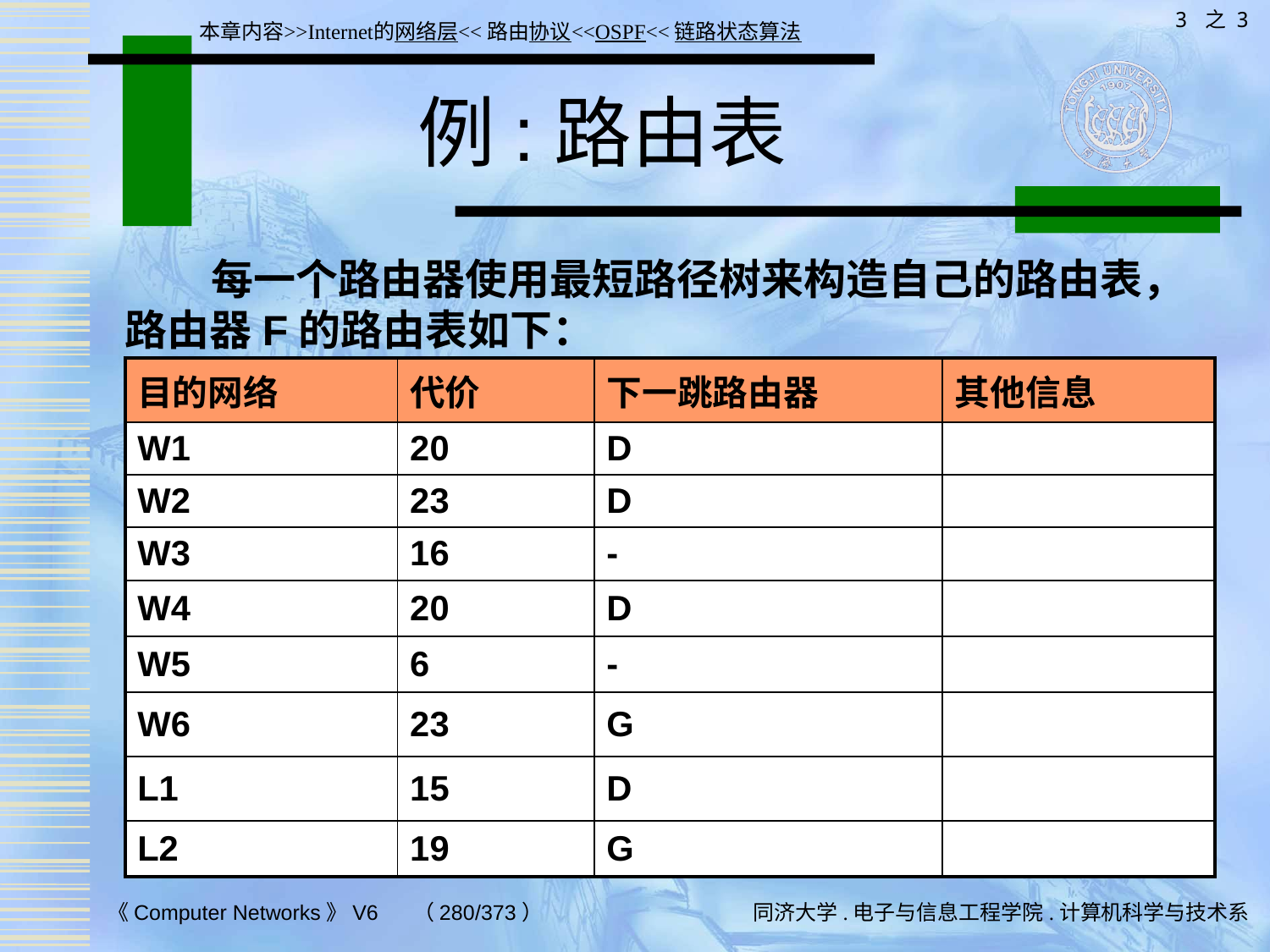

3 之 3
本章内容>>Internet的网络层<<路由协议<<OSPF<<链路状态算法
# 例:路由表
        每一个路由器使用最短路径树来构造自己的路由表，路由器F的路由表如下：
| 目的网络 | 代价 | 下一跳路由器 | 其他信息 |
| --- | --- | --- | --- |
| W1 | 20 | D |  |
| W2 | 23 | D |  |
| W3 | 16 | - |  |
| W4 | 20 | D |  |
| W5 | 6 | - |  |
| W6 | 23 | G |  |
| L1 | 15 | D |  |
| L2 | 19 | G |  |